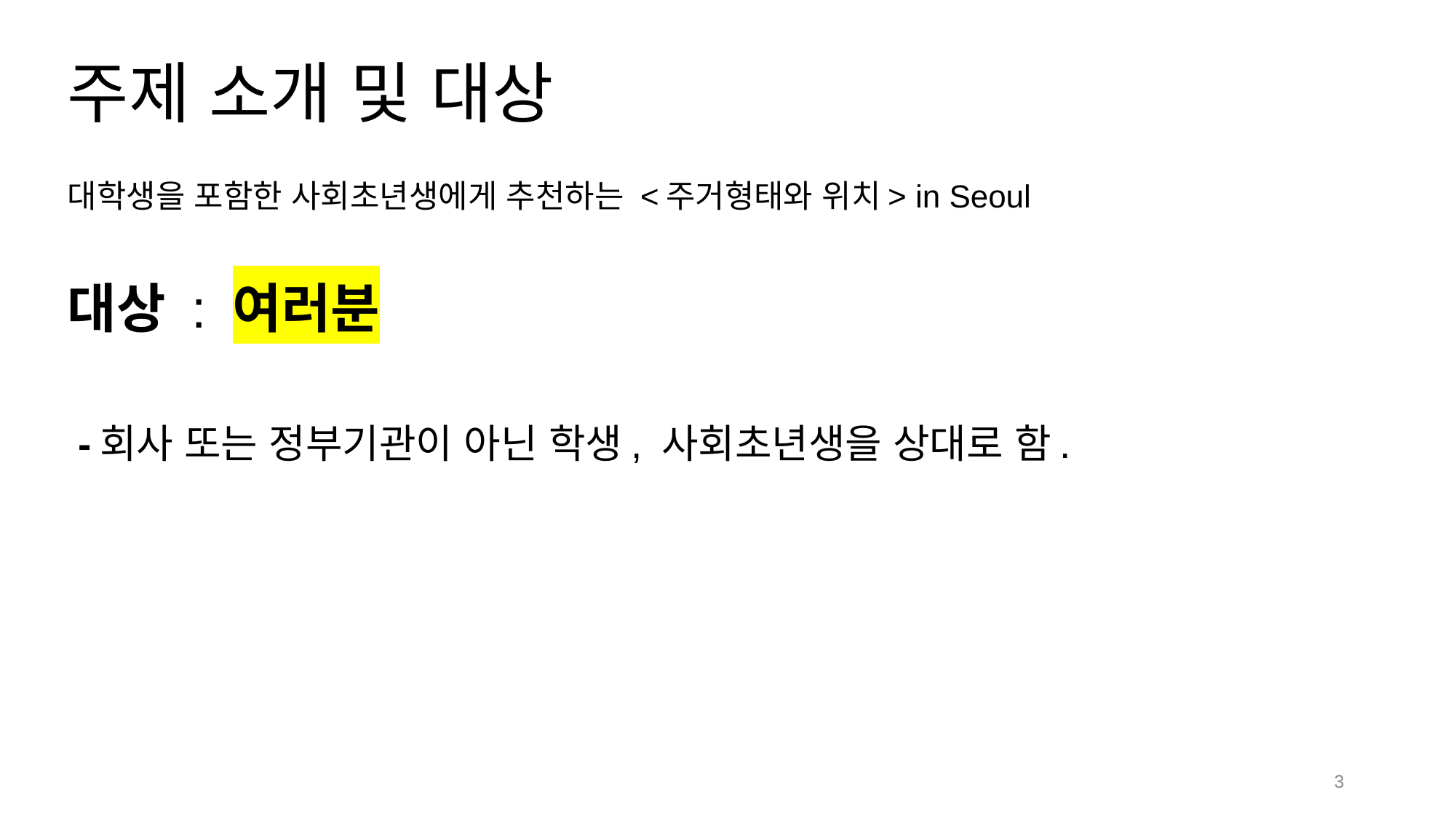

# 주제 소개 및 대상
대학생을 포함한 사회초년생에게 추천하는 <주거형태와 위치> in Seoul

대상 : 여러분

 -회사 또는 정부기관이 아닌 학생, 사회초년생을 상대로 함.
3